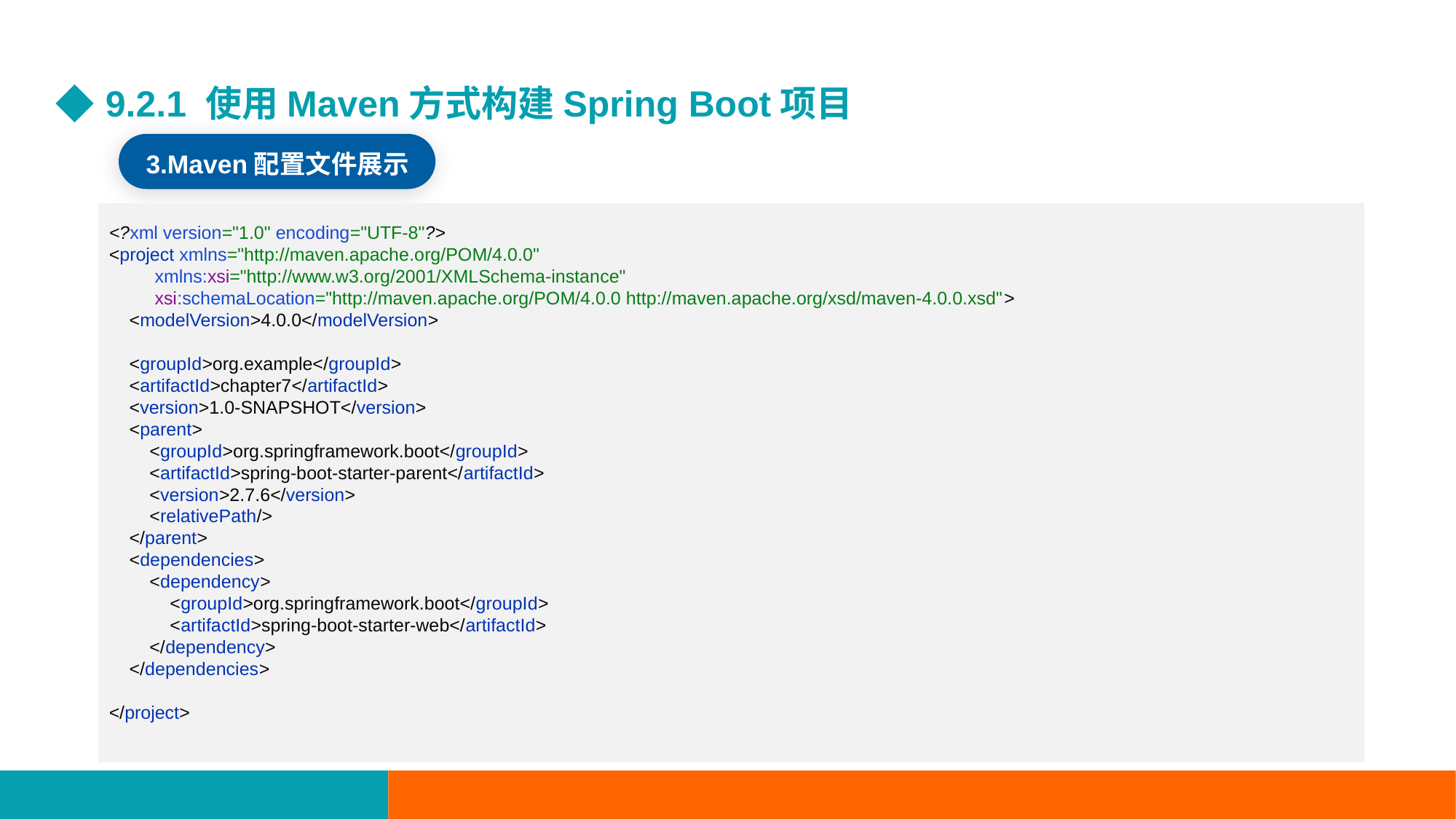

9.2.1 使用Maven方式构建Spring Boot项目
3.Maven配置文件展示

<?xml version="1.0" encoding="UTF-8"?>
<project xmlns="http://maven.apache.org/POM/4.0.0"
         xmlns:xsi="http://www.w3.org/2001/XMLSchema-instance"
         xsi:schemaLocation="http://maven.apache.org/POM/4.0.0 http://maven.apache.org/xsd/maven-4.0.0.xsd">
    <modelVersion>4.0.0</modelVersion>
    <groupId>org.example</groupId>
    <artifactId>chapter7</artifactId>
    <version>1.0-SNAPSHOT</version>
    <parent>
        <groupId>org.springframework.boot</groupId>
        <artifactId>spring-boot-starter-parent</artifactId>
        <version>2.7.6</version>
        <relativePath/>
    </parent>
    <dependencies>
        <dependency>
            <groupId>org.springframework.boot</groupId>
            <artifactId>spring-boot-starter-web</artifactId>
        </dependency>
    </dependencies>
</project>